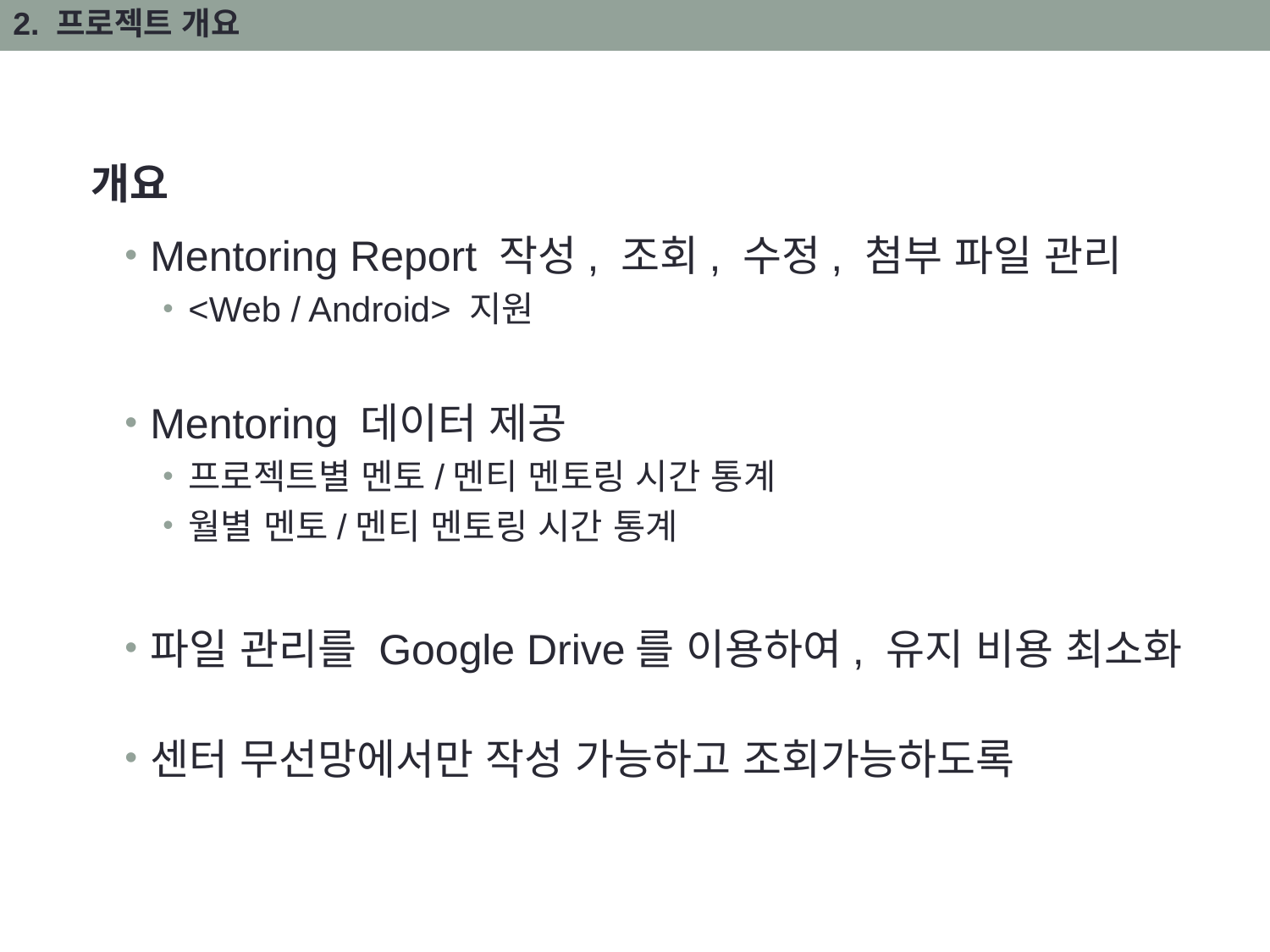

2. 프로젝트 개요
개요
Mentoring Report 작성, 조회, 수정, 첨부 파일 관리
<Web / Android> 지원

Mentoring 데이터 제공
프로젝트별 멘토/멘티 멘토링 시간 통계
월별 멘토/멘티 멘토링 시간 통계

파일 관리를 Google Drive를 이용하여, 유지 비용 최소화
센터 무선망에서만 작성 가능하고 조회가능하도록